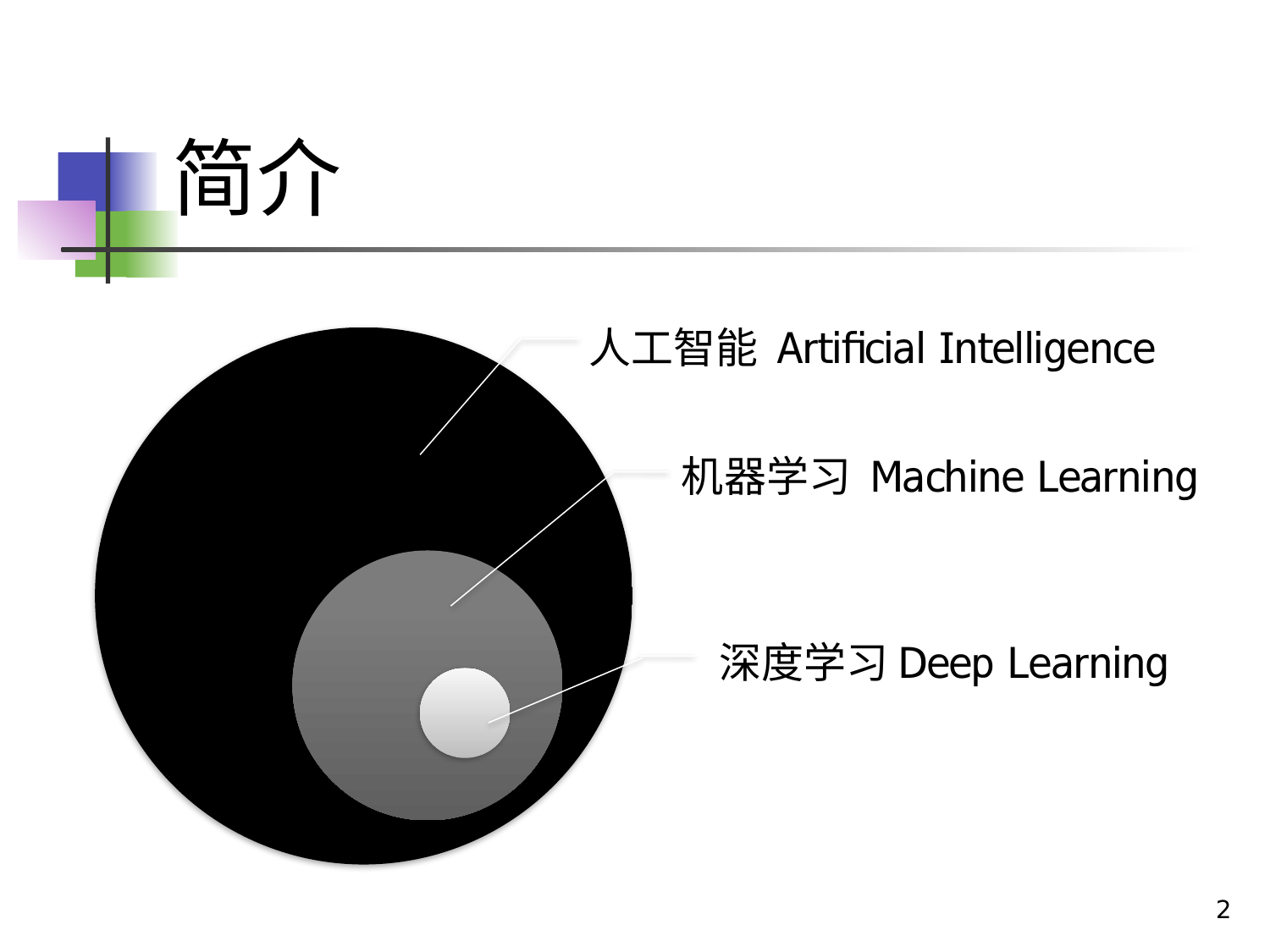

# 简介
人工智能 Artificial Intelligence
机器学习 Machine Learning
深度学习Deep Learning
2